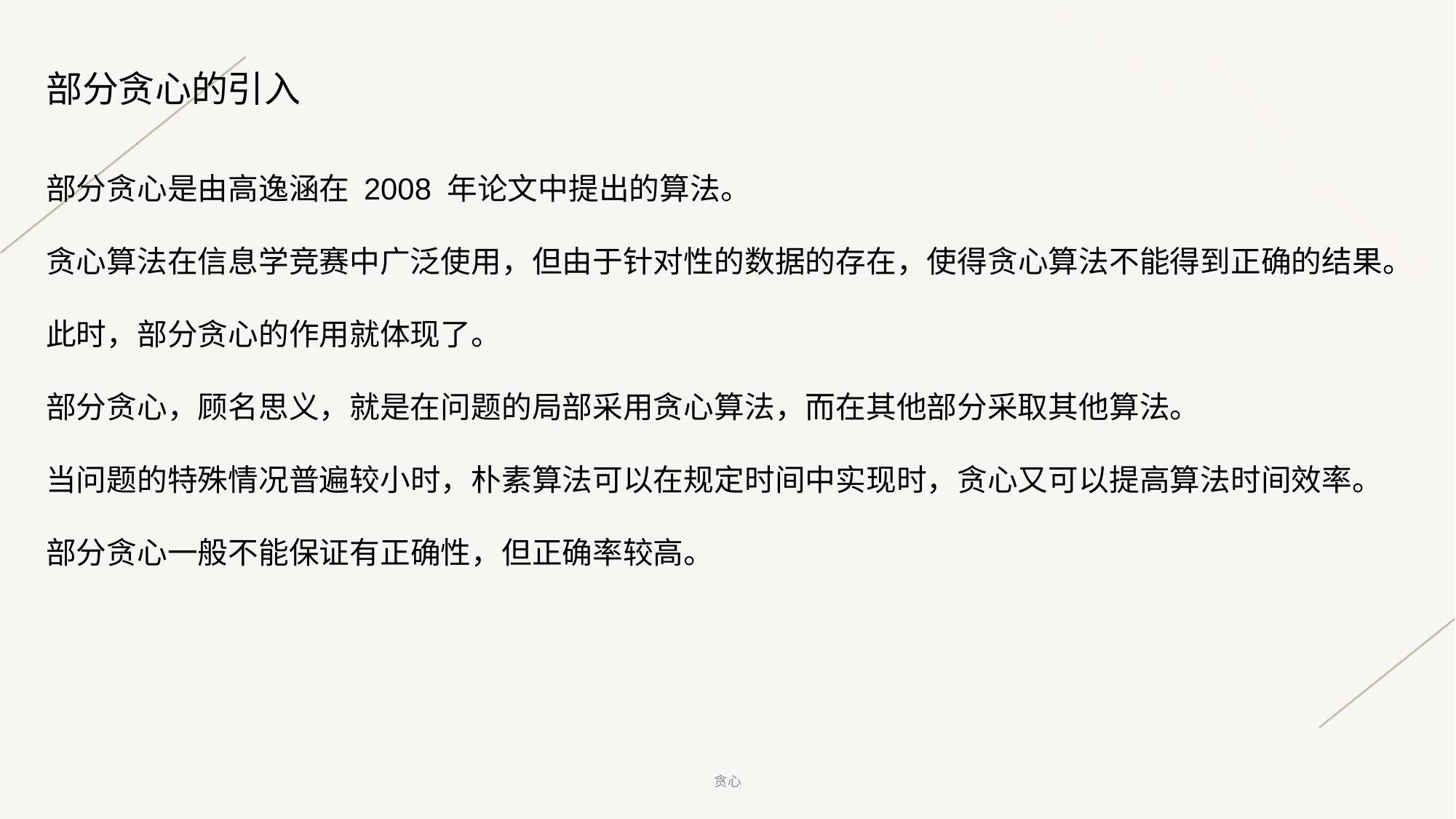

部分贪心的引入
部分贪心是由高逸涵在 2008 年论文中提出的算法。

贪心算法在信息学竞赛中广泛使用，但由于针对性的数据的存在，使得贪心算法不能得到正确的结果。

此时，部分贪心的作用就体现了。

部分贪心，顾名思义，就是在问题的局部采用贪心算法，而在其他部分采取其他算法。

当问题的特殊情况普遍较小时，朴素算法可以在规定时间中实现时，贪心又可以提高算法时间效率。

部分贪心一般不能保证有正确性，但正确率较高。
贪心
33